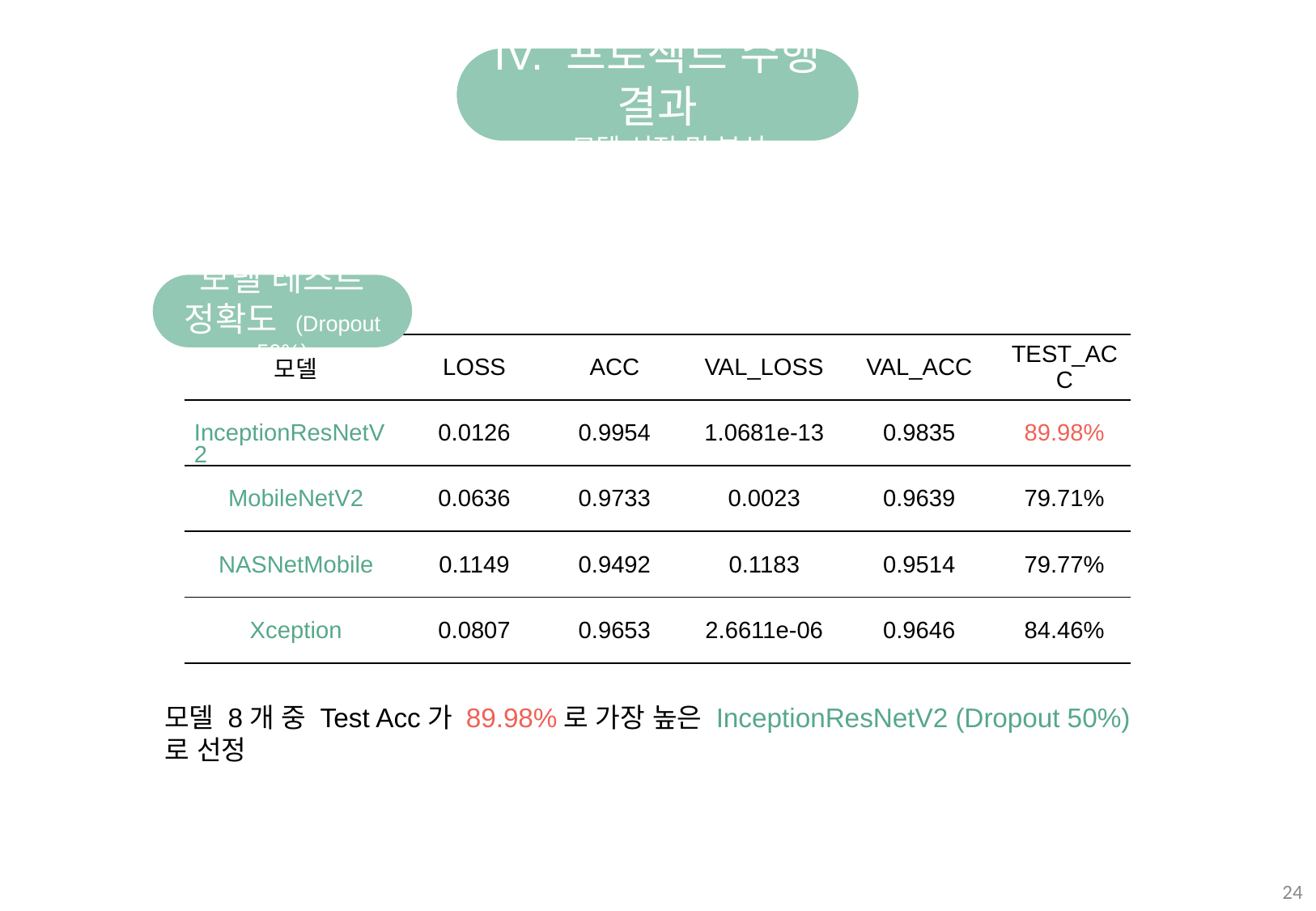

IV. 프로젝트 수행 결과
- 모델 선정 및 분석
모델 테스트 정확도 (Dropout 50%)
| 모델 | LOSS | ACC | VAL\_LOSS | VAL\_ACC | TEST\_ACC |
| --- | --- | --- | --- | --- | --- |
| InceptionResNetV2 | 0.0126 | 0.9954 | 1.0681e-13 | 0.9835 | 89.98% |
| MobileNetV2 | 0.0636 | 0.9733 | 0.0023 | 0.9639 | 79.71% |
| NASNetMobile | 0.1149 | 0.9492 | 0.1183 | 0.9514 | 79.77% |
| Xception | 0.0807 | 0.9653 | 2.6611e-06 | 0.9646 | 84.46% |
모델 8개 중 Test Acc가 89.98%로 가장 높은 InceptionResNetV2 (Dropout 50%)로 선정
24